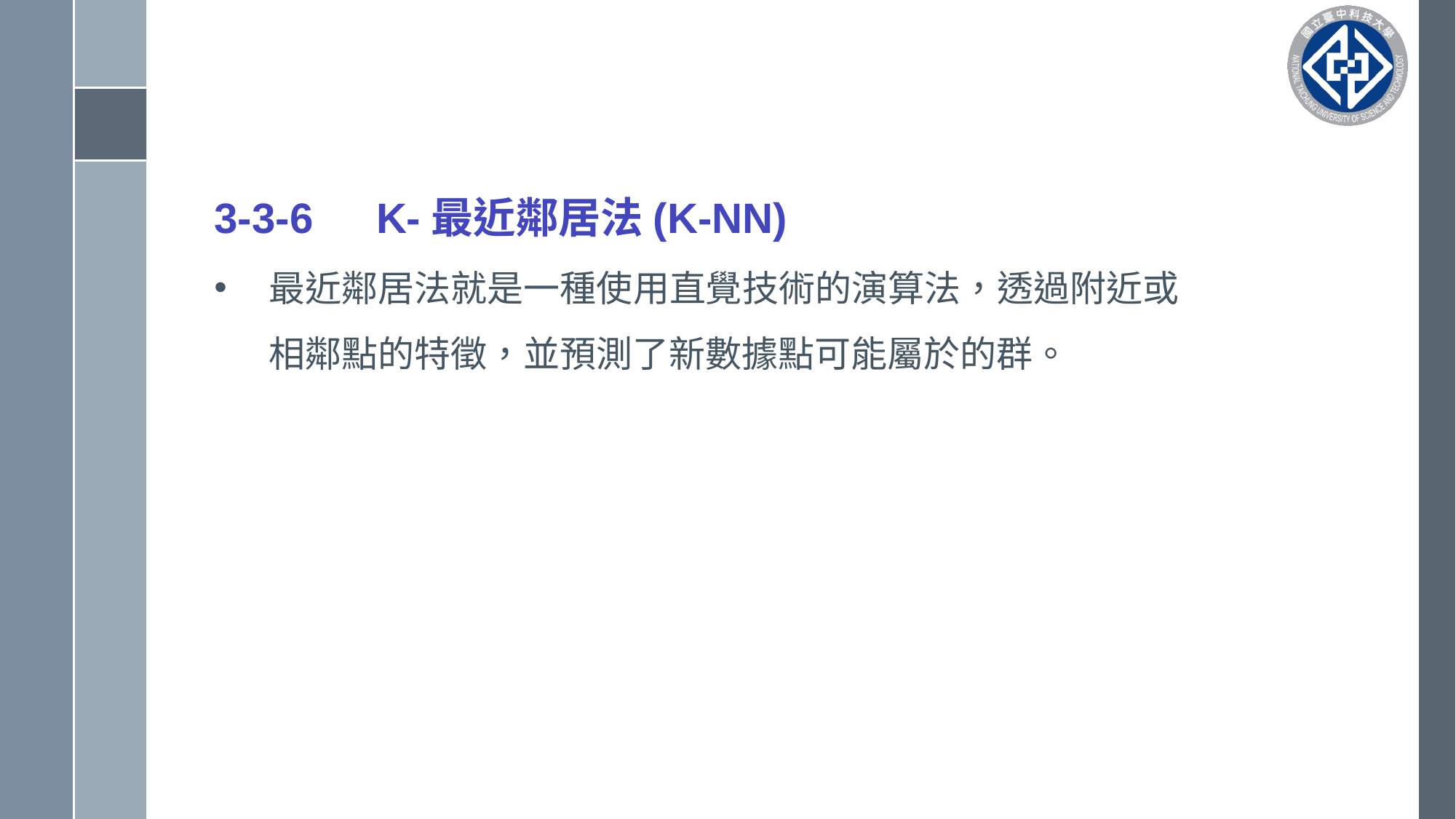

#
3-3-6　K-最近鄰居法(K-NN)
最近鄰居法就是一種使用直覺技術的演算法，透過附近或相鄰點的特徵，並預測了新數據點可能屬於的群。